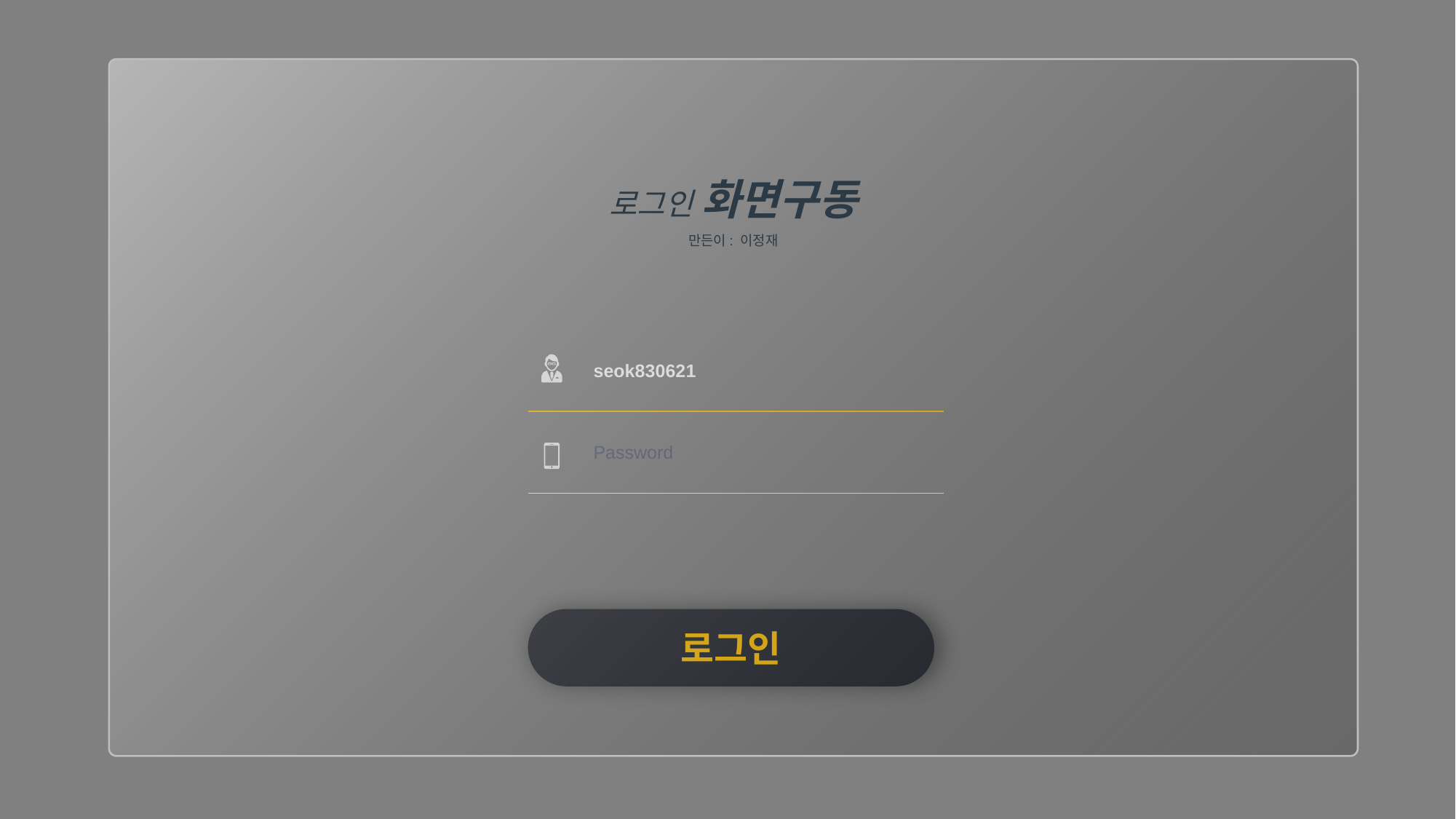

로그인 화면구동
만든이: 이정재
| seok830621 |
| --- |
| Password |

로그인